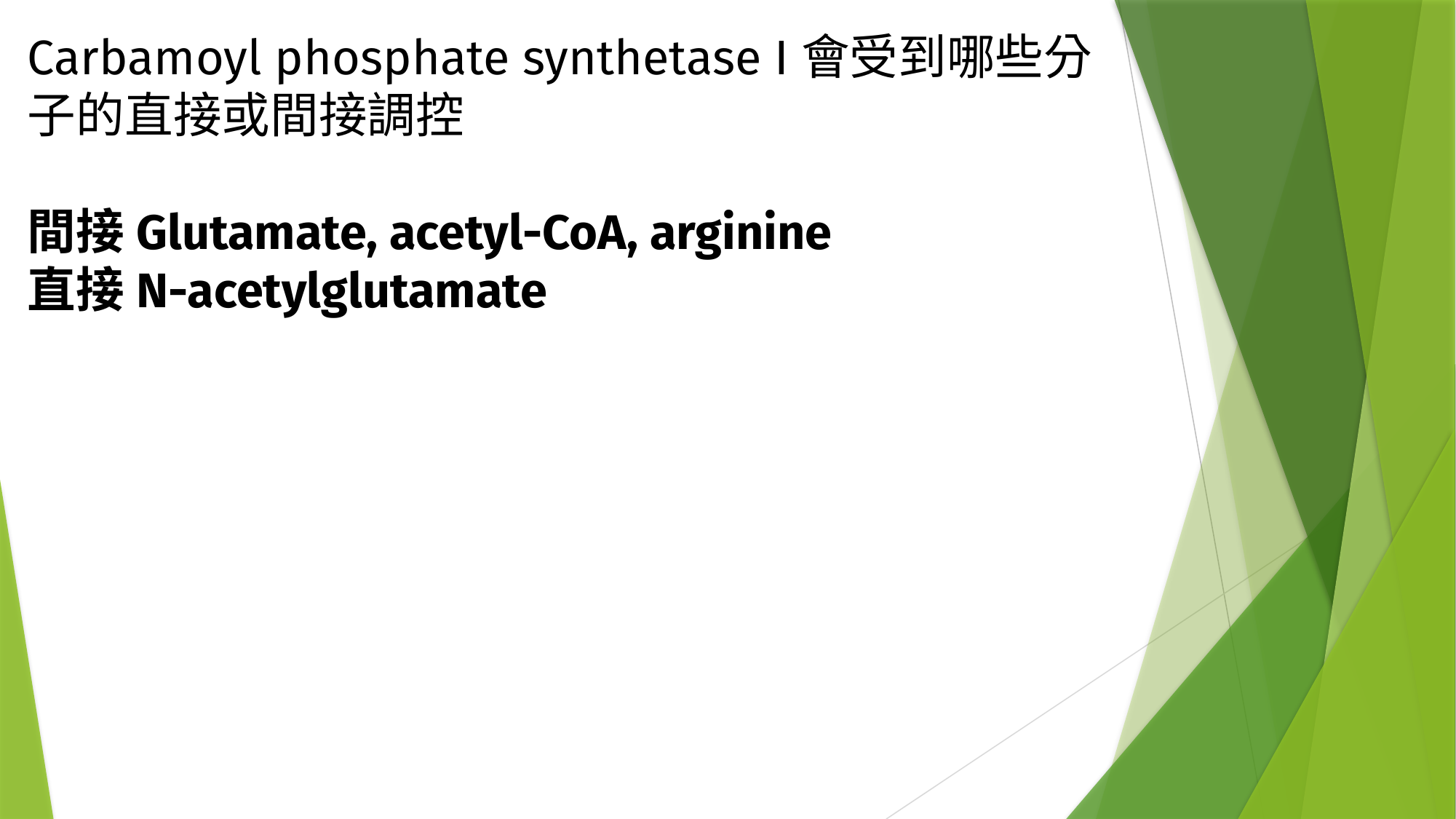

Carbamoyl phosphate synthetase I會受到哪些分子的直接或間接調控

間接Glutamate, acetyl-CoA, arginine
直接N-acetylglutamate